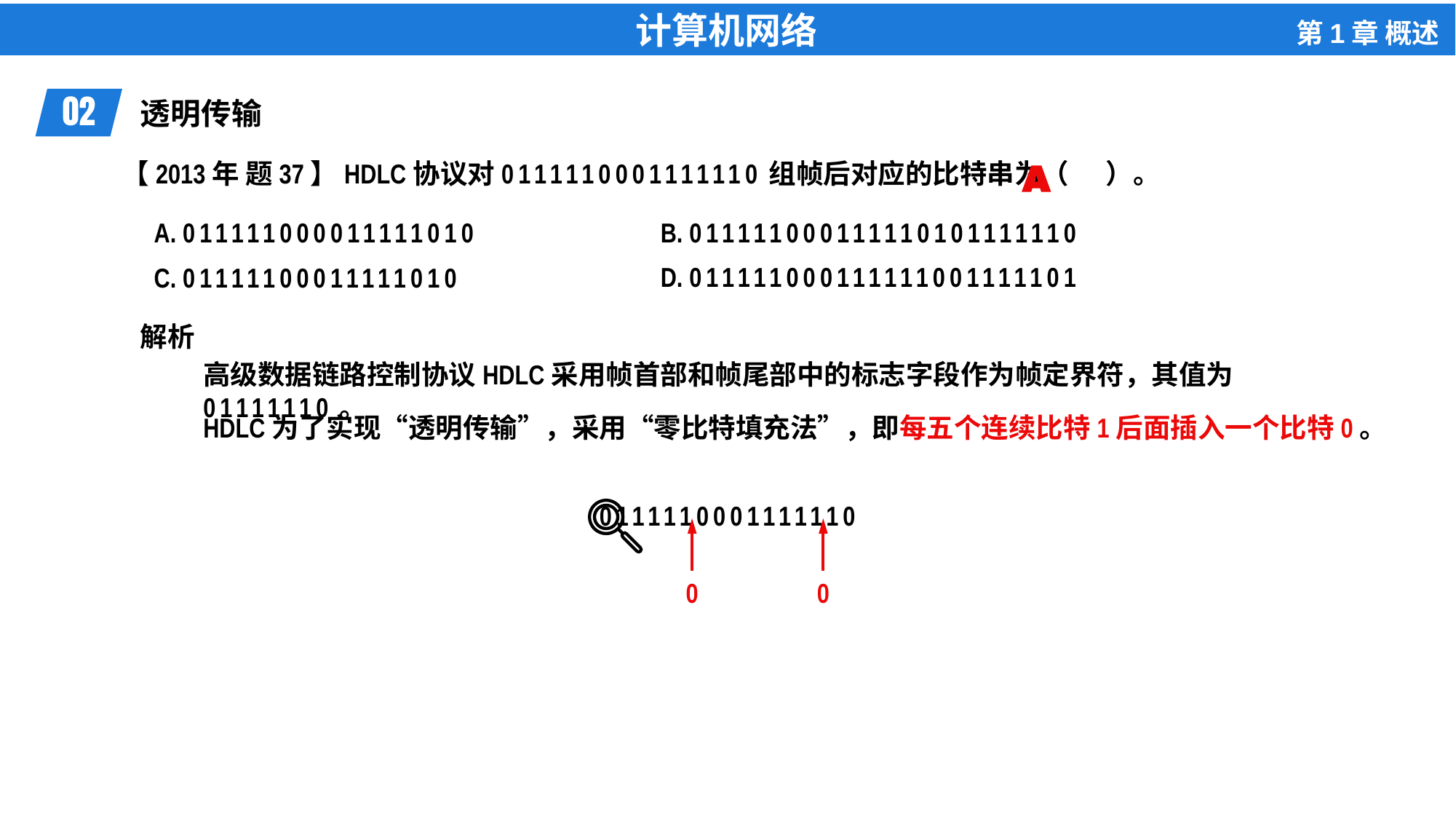

02
透明传输
A
【2013年 题37】HDLC协议对0111110001111110组帧后对应的比特串为（      ）。
A. 011111000011111010
B. 011111000111110101111110
D. 011111000111111001111101
C. 01111100011111010
解析
高级数据链路控制协议HDLC采用帧首部和帧尾部中的标志字段作为帧定界符，其值为01111110。
HDLC为了实现“透明传输”，采用“零比特填充法”，即每五个连续比特1后面插入一个比特0。
0111110001111110

0
0